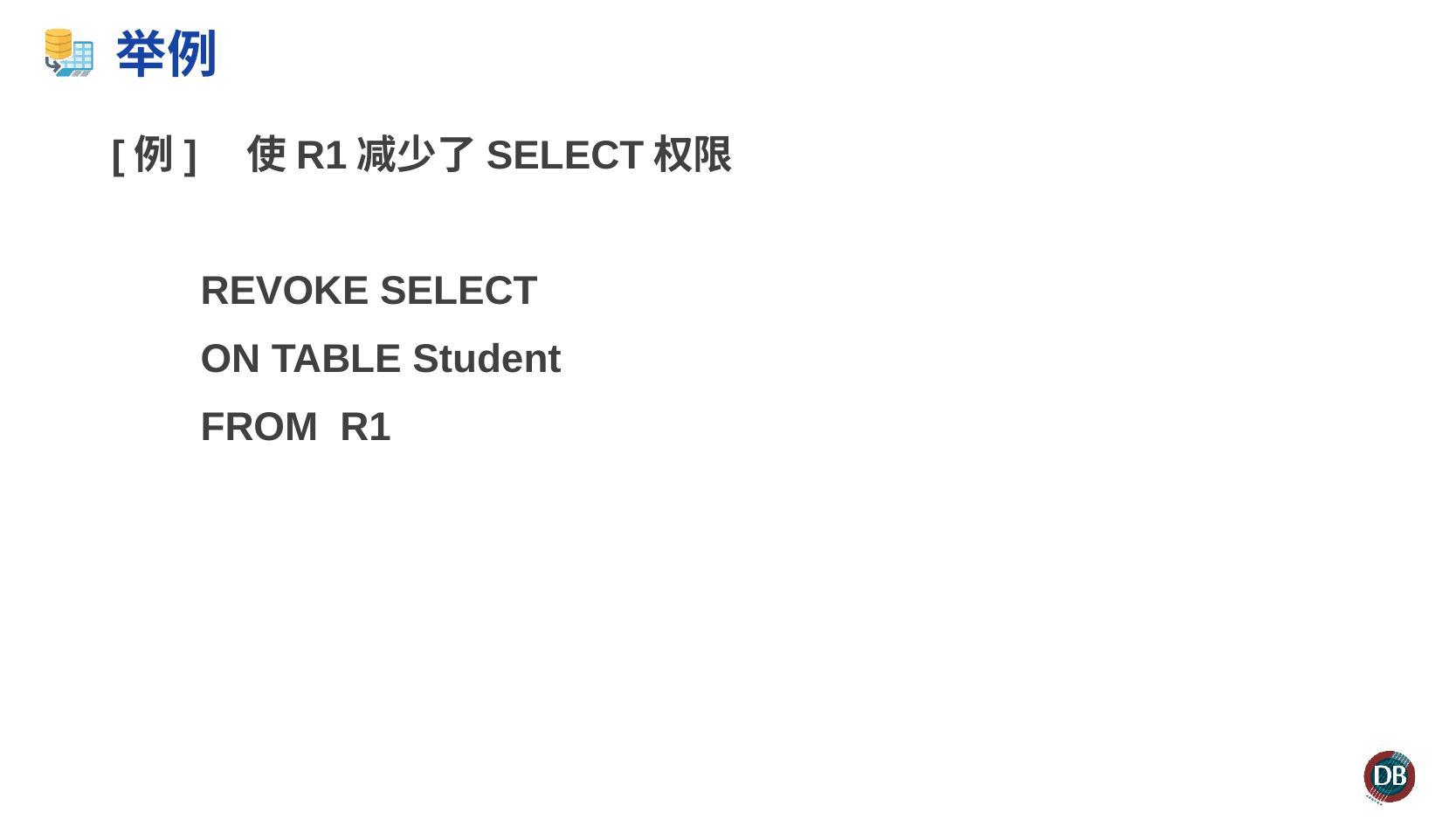

# 举例
[例]　使R1减少了SELECT权限

        REVOKE SELECT
        ON TABLE Student
        FROM  R1